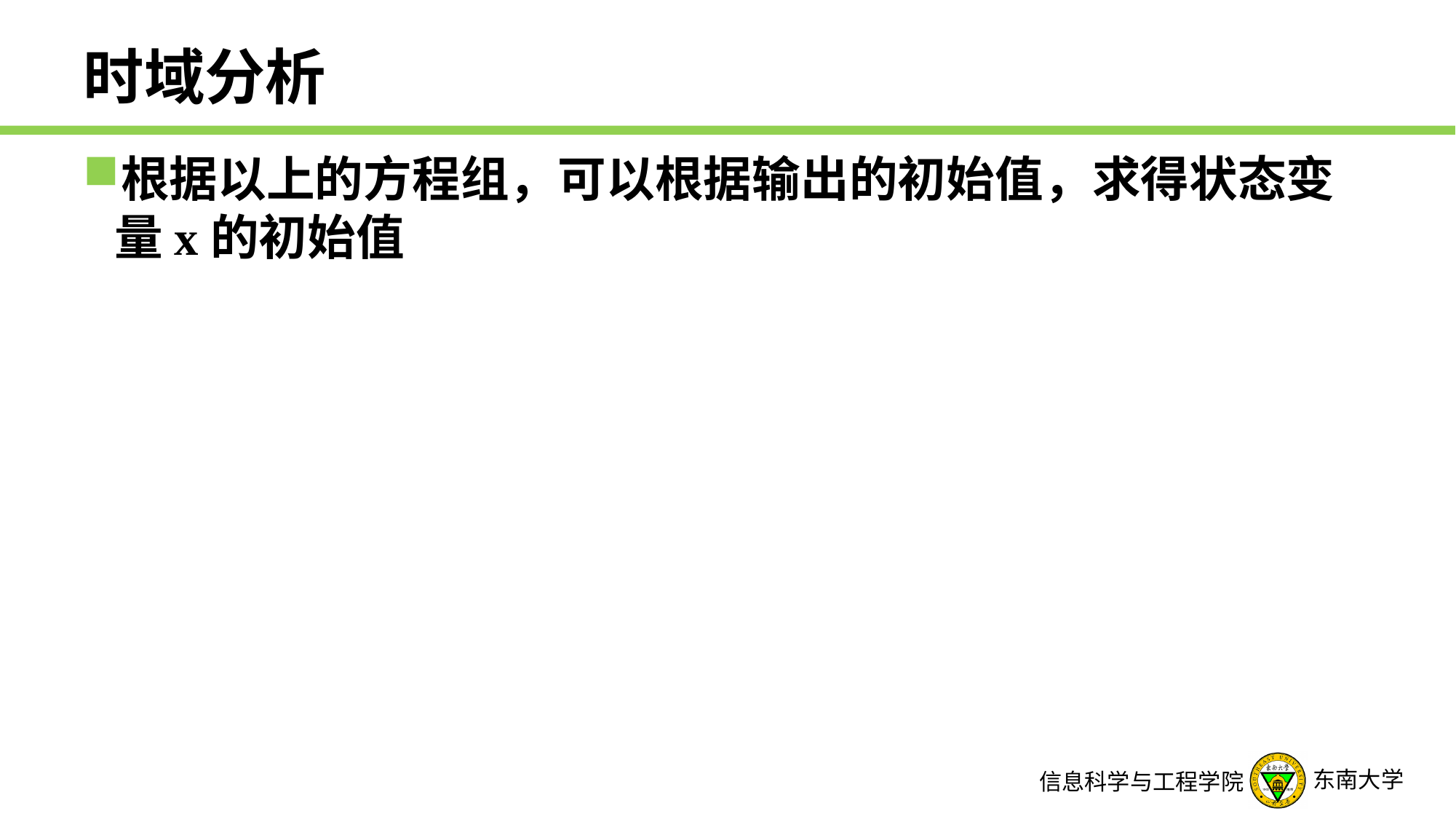

# 时域分析
根据以上的方程组，可以根据输出的初始值，求得状态变量x的初始值